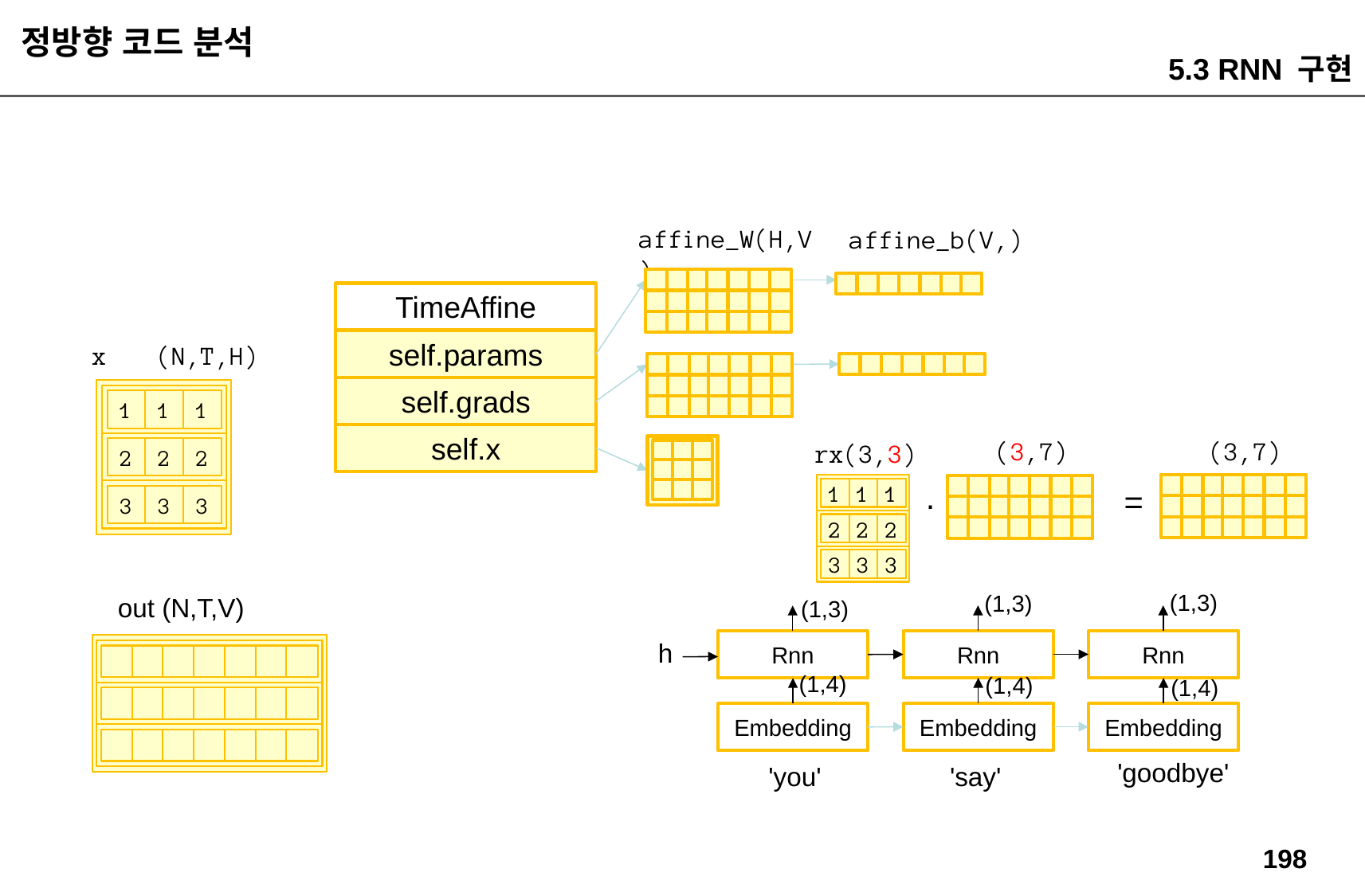

정방향 코드 분석
5.3 RNN 구현
affine_W(H,V)
affine_b(V,)

TimeAffine
self.params
x
(N,T,H)

self.grads

1
1
1
self.x
(3,7)
(3,7)
rx(3,3)

2
2
2
.

=

1
1
1

3
3
3

2
2
2

3
3
3
(1,3)
(1,3)
out (N,T,V)
(1,3)
h
Rnn
Rnn
Rnn

(1,4)
(1,4)
(1,4)

Embedding
Embedding
Embedding

'goodbye'
'you'
'say'